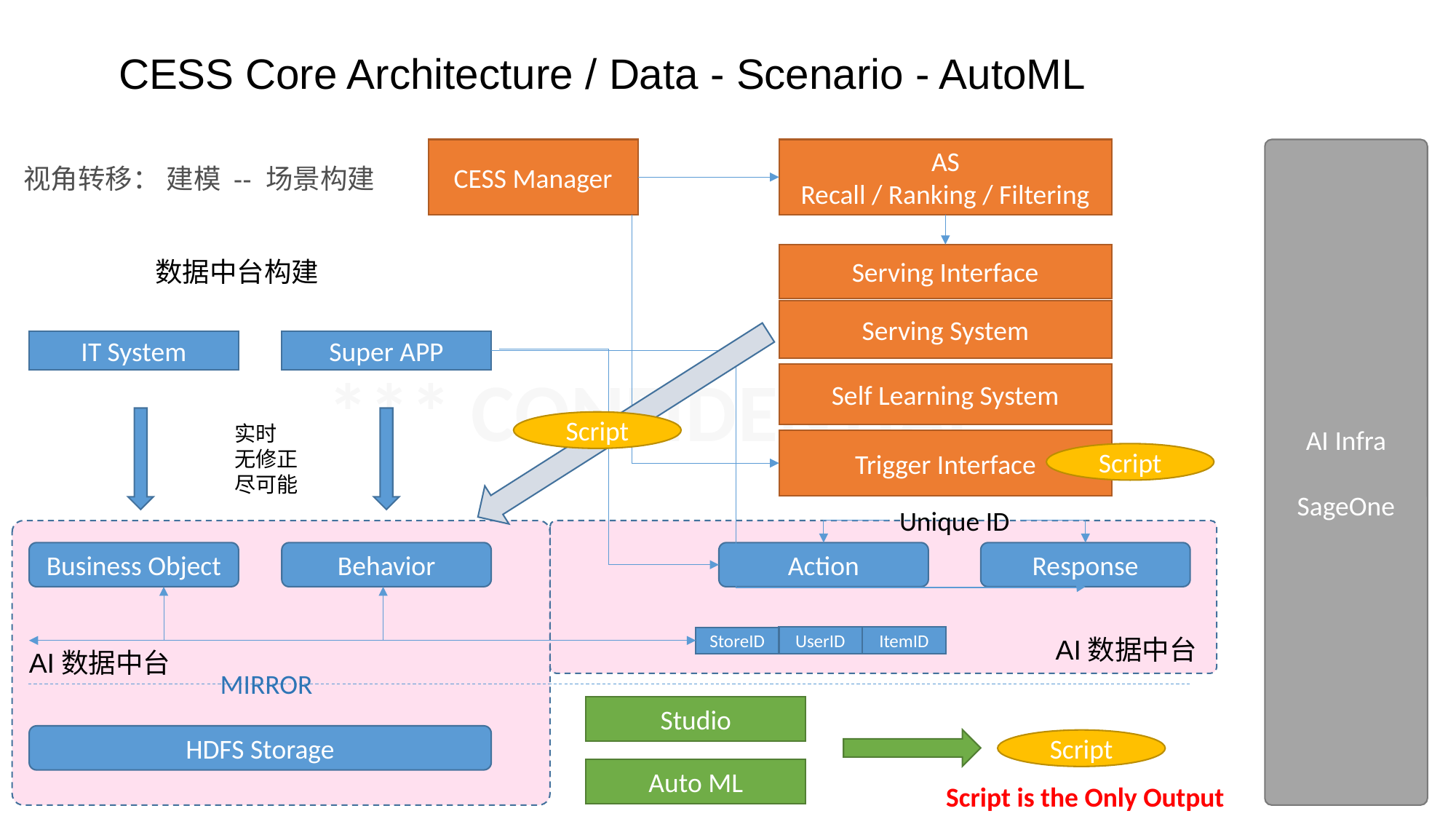

CESS Core Architecture / Data - Scenario - AutoML
AI Infra

SageOne
AS
Recall / Ranking / Filtering
CESS Manager
视角转移： 建模 -- 场景构建
Serving Interface
数据中台构建
Serving System
IT System
Super APP
Self Learning System

Script
实时
无修正
尽可能
Trigger Interface
Script
Unique ID

Action
Response
Behavior
Business Object
AI数据中台
UserID
ItemID
StoreID
AI数据中台
MIRROR
Studio
HDFS Storage

Script
Auto ML
Script is the Only Output